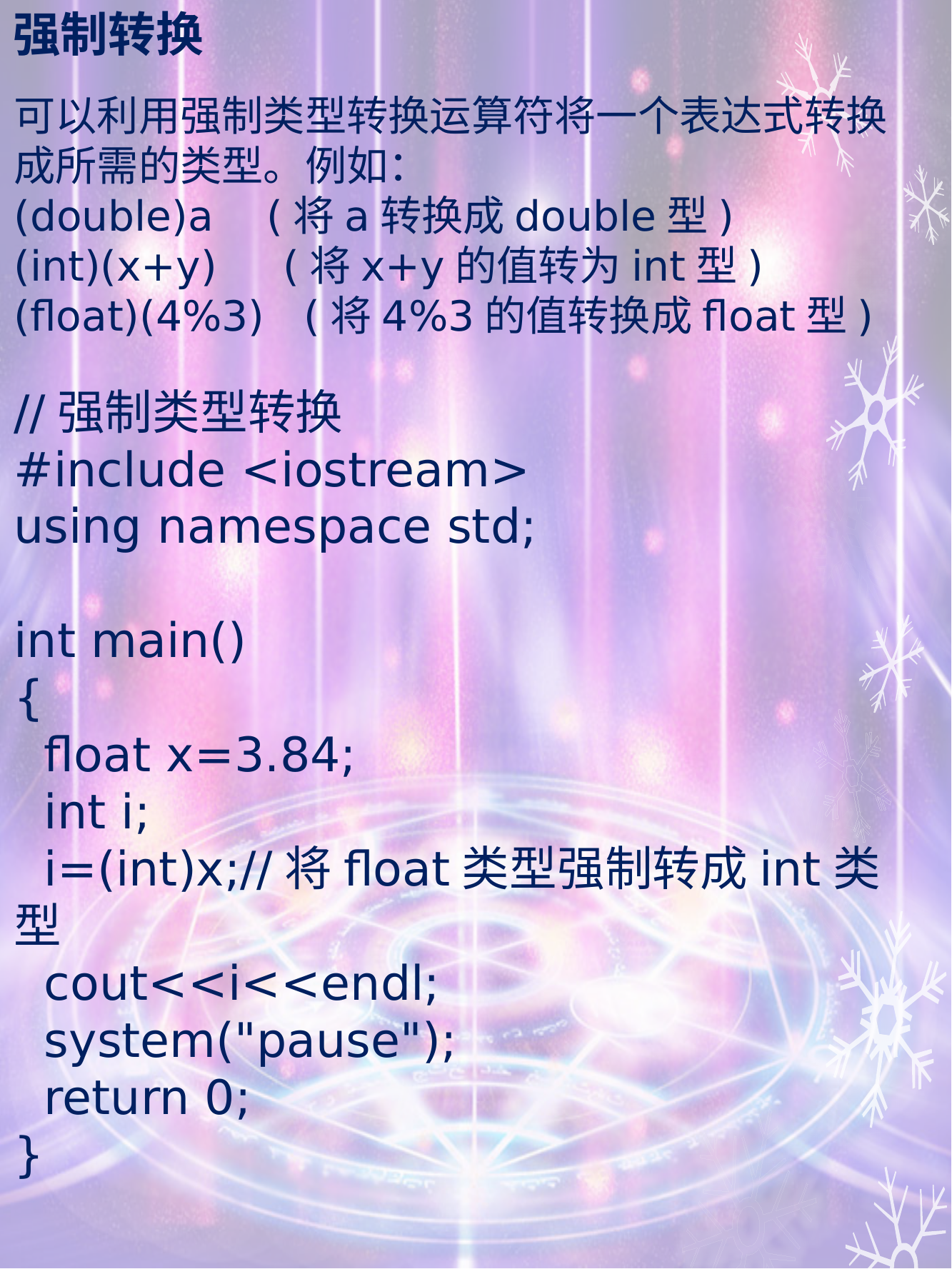

# 强制转换
可以利用强制类型转换运算符将一个表达式转换成所需的类型。例如：
(double)a    (将a转换成double型)
(int)(x+y)     (将x+y的值转为int型)
(float)(4%3)   (将4%3的值转换成float型)
//强制类型转换
#include <iostream>
using namespace std;

int main()
{
  float x=3.84;
  int i;
  i=(int)x;//将float类型强制转成int类型
  cout<<i<<endl;
  system("pause");
  return 0;
}